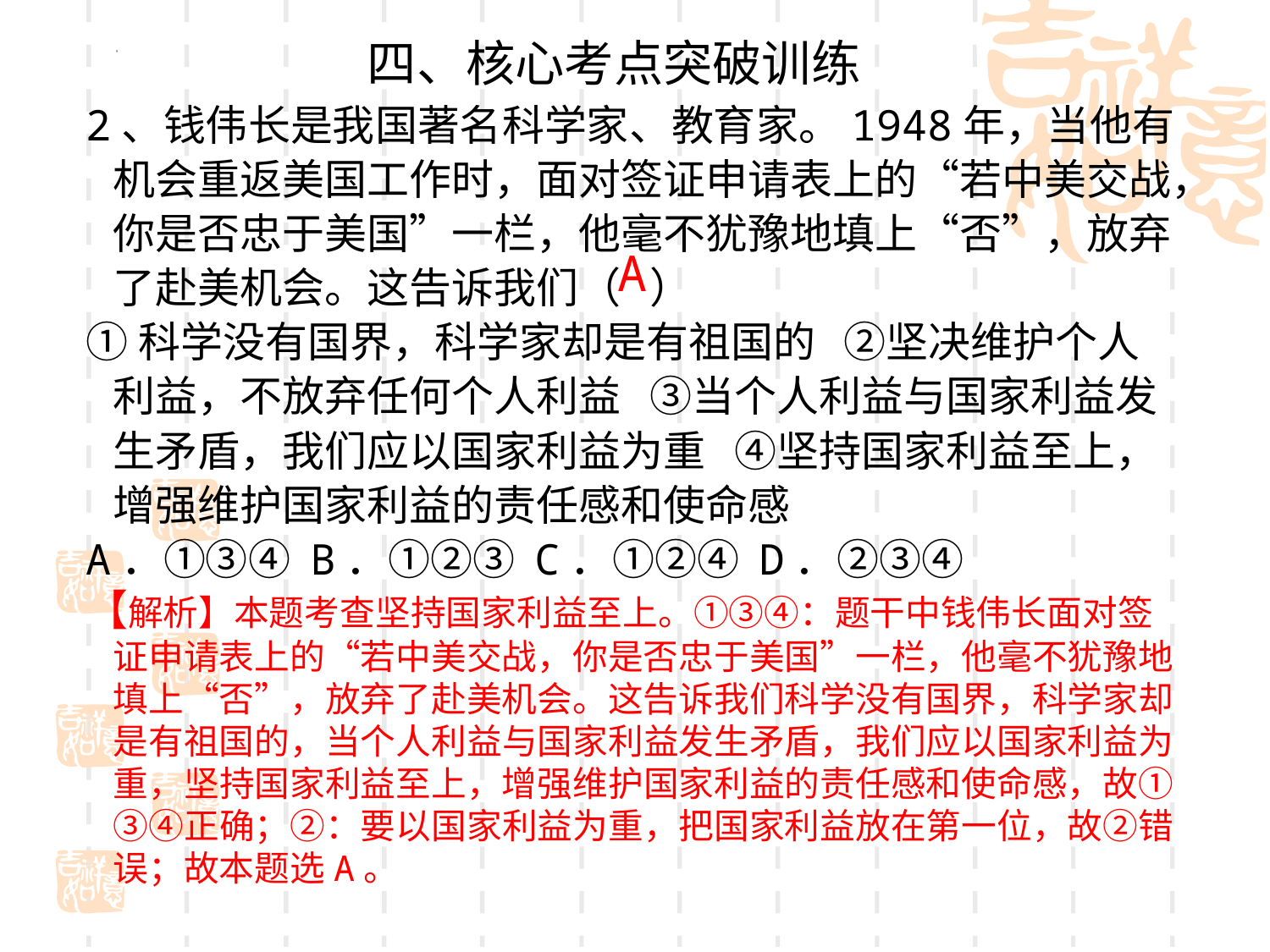

四、核心考点突破训练
2、钱伟长是我国著名科学家、教育家。1948年，当他有机会重返美国工作时，面对签证申请表上的“若中美交战，你是否忠于美国”一栏，他毫不犹豫地填上“否”，放弃了赴美机会。这告诉我们（   ）
①科学没有国界，科学家却是有祖国的   ②坚决维护个人利益，不放弃任何个人利益   ③当个人利益与国家利益发生矛盾，我们应以国家利益为重   ④坚持国家利益至上，增强维护国家利益的责任感和使命感
A．①③④ B．①②③ C．①②④ D．②③④
【解析】本题考查坚持国家利益至上。①③④：题干中钱伟长面对签证申请表上的“若中美交战，你是否忠于美国”一栏，他毫不犹豫地填上“否”，放弃了赴美机会。这告诉我们科学没有国界，科学家却是有祖国的，当个人利益与国家利益发生矛盾，我们应以国家利益为重，坚持国家利益至上，增强维护国家利益的责任感和使命感，故①③④正确；②：要以国家利益为重，把国家利益放在第一位，故②错误；故本题选A。
A